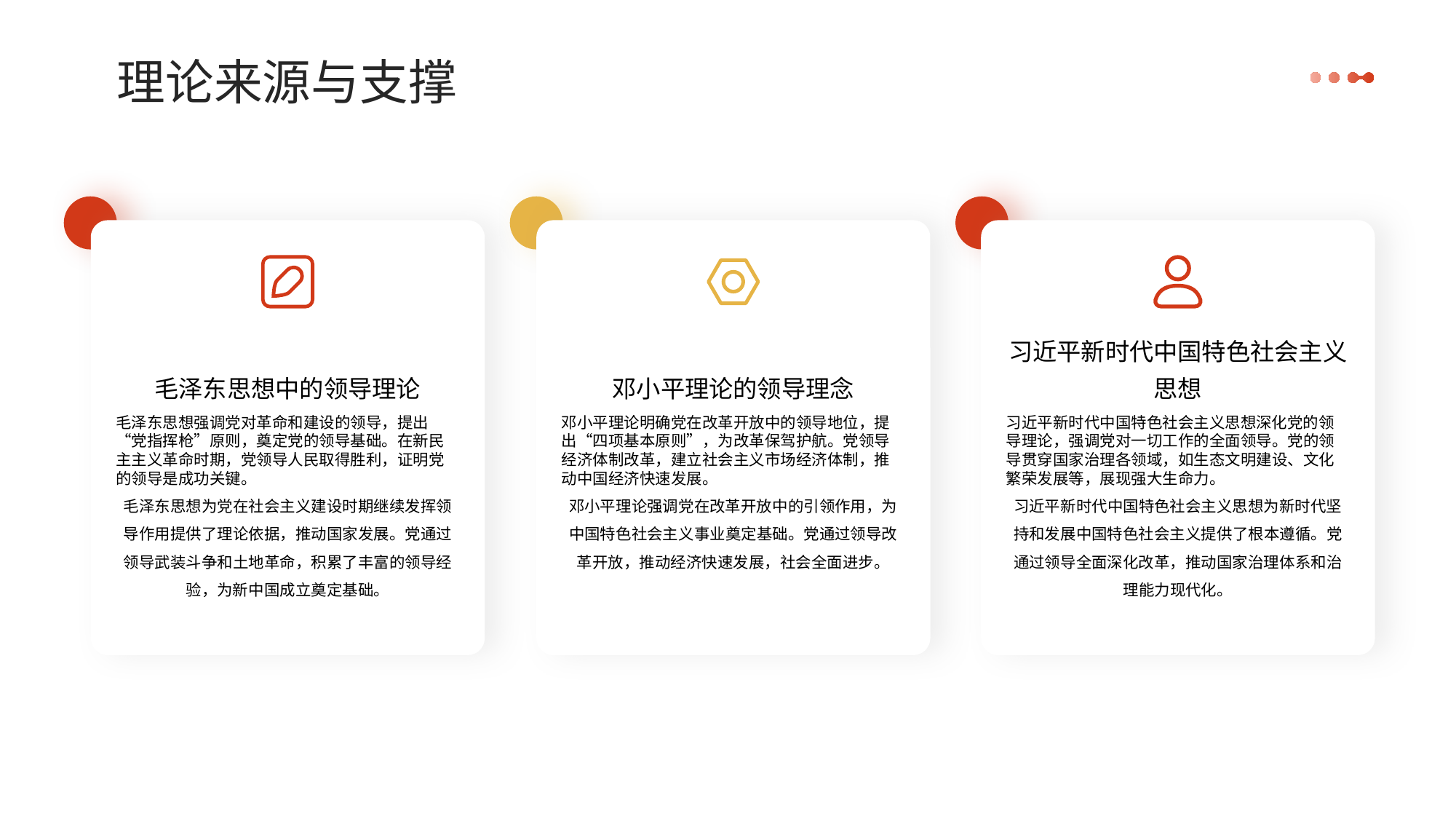

理论来源与支撑

毛泽东思想中的领导理论
邓小平理论的领导理念
习近平新时代中国特色社会主义思想
毛泽东思想强调党对革命和建设的领导，提出“党指挥枪”原则，奠定党的领导基础。在新民主主义革命时期，党领导人民取得胜利，证明党的领导是成功关键。
毛泽东思想为党在社会主义建设时期继续发挥领导作用提供了理论依据，推动国家发展。党通过领导武装斗争和土地革命，积累了丰富的领导经验，为新中国成立奠定基础。
邓小平理论明确党在改革开放中的领导地位，提出“四项基本原则”，为改革保驾护航。党领导经济体制改革，建立社会主义市场经济体制，推动中国经济快速发展。
邓小平理论强调党在改革开放中的引领作用，为中国特色社会主义事业奠定基础。党通过领导改革开放，推动经济快速发展，社会全面进步。
习近平新时代中国特色社会主义思想深化党的领导理论，强调党对一切工作的全面领导。党的领导贯穿国家治理各领域，如生态文明建设、文化繁荣发展等，展现强大生命力。
习近平新时代中国特色社会主义思想为新时代坚持和发展中国特色社会主义提供了根本遵循。党通过领导全面深化改革，推动国家治理体系和治理能力现代化。